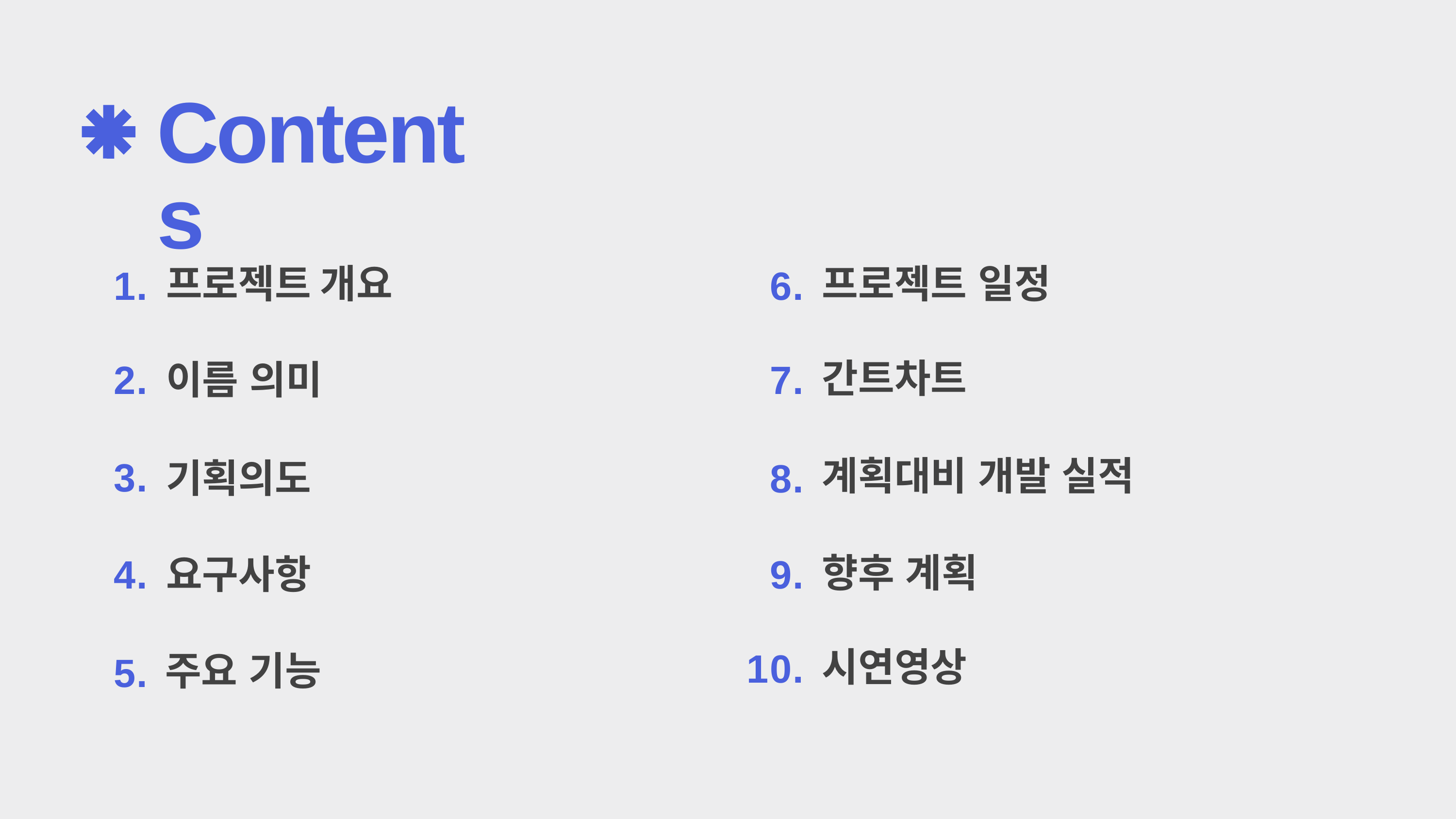

Contents

프로젝트 개요
프로젝트 일정
1.
6.
간트차트
2.
이름 의미
7.
계획대비 개발 실적
3.
기획의도
8.
향후 계획
4.
요구사항
9.
시연영상
10.
주요 기능
5.